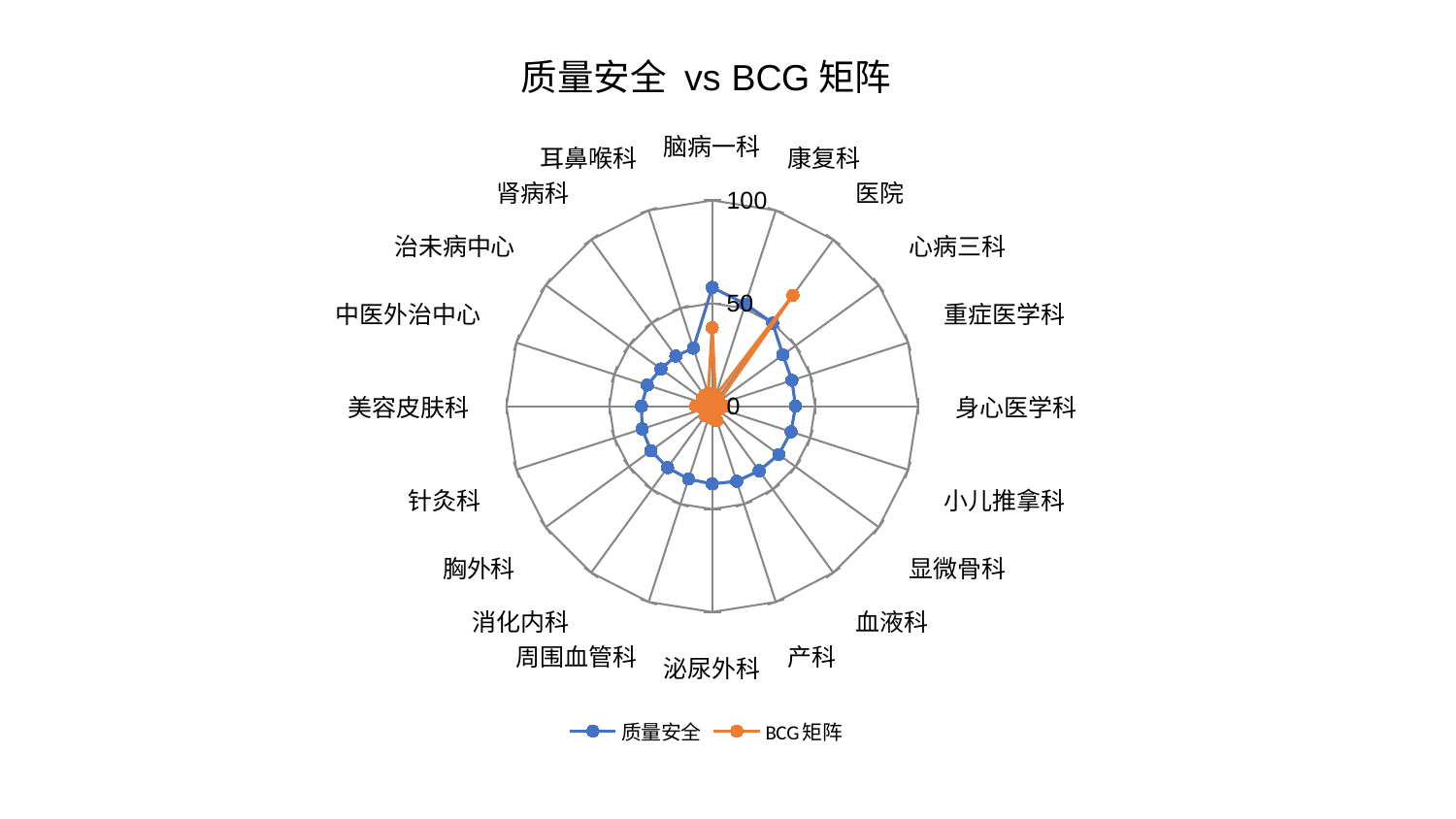

### Chart: 质量安全 vs BCG矩阵

| Category | 质量安全 | BCG矩阵 |
|---|---|---|
| 脑病一科 | 57.71013197851139 | 38.20009647015565 |
| 康复科 | 52.164851349486796 | 5.094538170281799 |
| 医院 | 49.92987611387931 | 66.61257989874575 |
| 心病三科 | 42.395273362357734 | 3.7984521968846807 |
| 重症医学科 | 40.697185534923634 | 2.7433567039397193 |
| 身心医学科 | 40.46371799532683 | 5.695036471857544 |
| 小儿推拿科 | 40.27424241058168 | 4.055252273042965 |
| 显微骨科 | 39.94199878017633 | 2.700887963184941 |
| 血液科 | 38.79080087505413 | 1.8124077071211389 |
| 产科 | 38.34965613311685 | 7.3337742452812575 |
| 泌尿外科 | 37.780727646406675 | 5.8808673954004345 |
| 周围血管科 | 37.25063526495556 | 4.206594445472755 |
| 消化内科 | 36.91602864122024 | 5.737598069153124 |
| 胸外科 | 36.81965696060858 | 4.497627673635741 |
| 针灸科 | 35.795859582776814 | 2.4183553474757407 |
| 美容皮肤科 | 34.41180579794376 | 8.030998235941613 |
| 中医外治中心 | 33.20863763426998 | 3.702562296531902 |
| 治未病中心 | 30.790808006644777 | 5.954485720245749 |
| 肾病科 | 30.15050375530391 | 6.312901178242534 |
| 耳鼻喉科 | 29.65828656214915 | 6.396373080196291 |
23